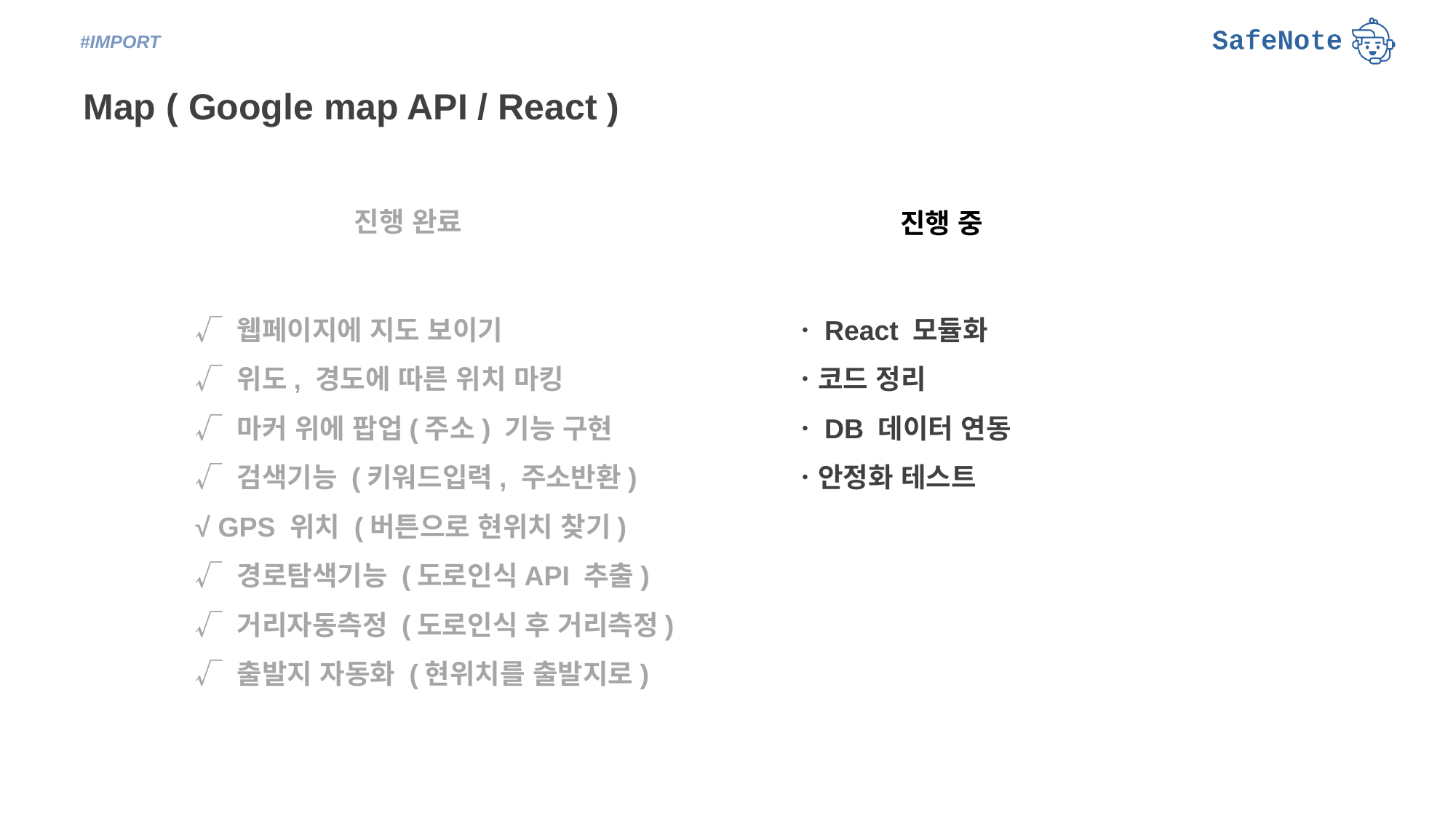

Map ( Google map API / React )
진행 완료
진행 중
√ 웹페이지에 지도 보이기
√ 위도, 경도에 따른 위치 마킹
√ 마커 위에 팝업(주소) 기능 구현
√ 검색기능 (키워드입력, 주소반환)
√ GPS 위치 (버튼으로 현위치 찾기)
√ 경로탐색기능 (도로인식API 추출)
√ 거리자동측정 (도로인식 후 거리측정)
√ 출발지 자동화 (현위치를 출발지로)
ㆍReact 모듈화
ㆍ코드 정리
ㆍDB 데이터 연동
ㆍ안정화 테스트